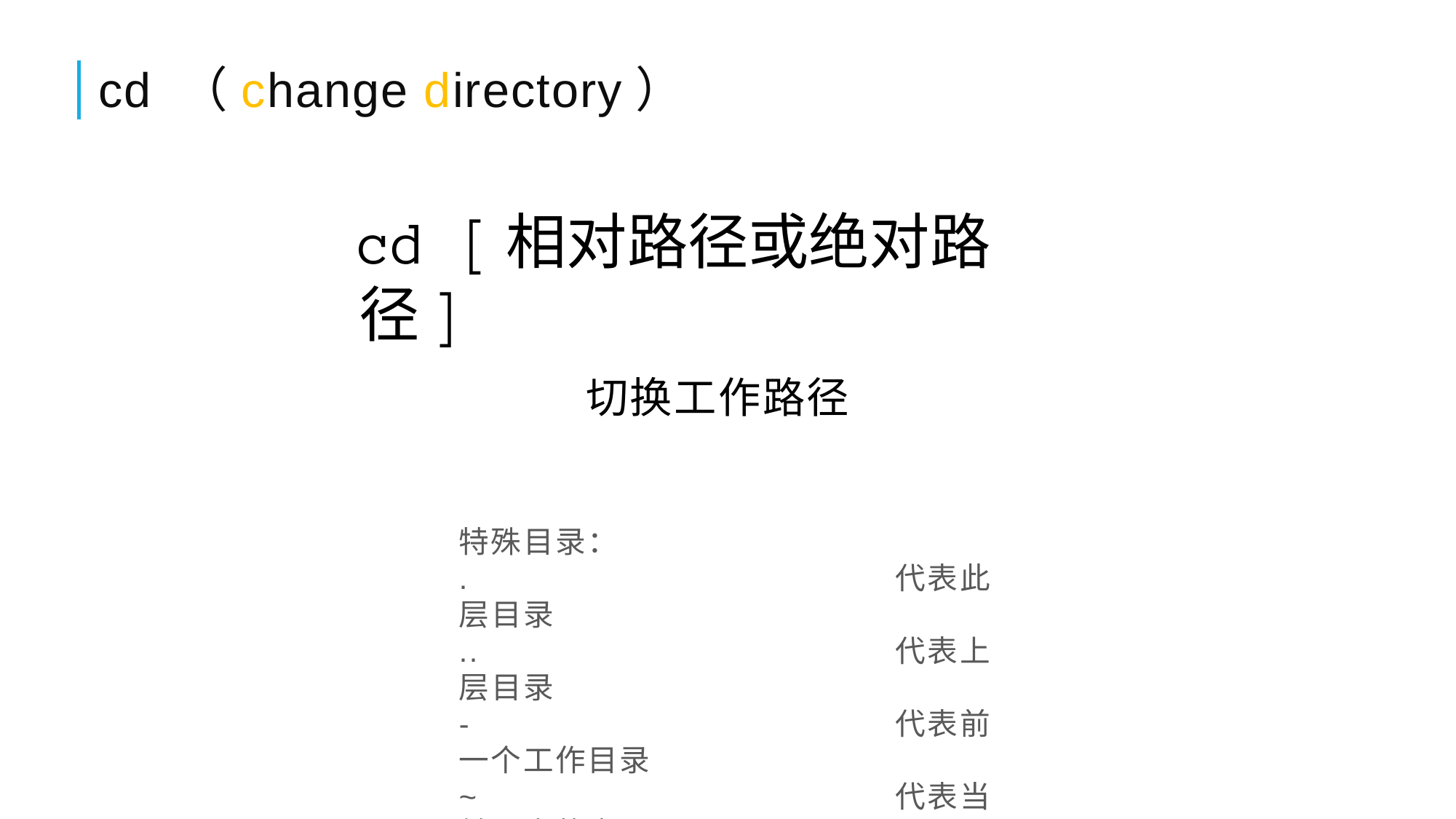

# cd （change directory）
cd [相对路径或绝对路径]
切换工作路径

特殊目录：
. 				代表此层目录
.. 				代表上层目录
- 				代表前一个工作目录
~ 				代表当前用户的家目录
~account		account用户的家目录